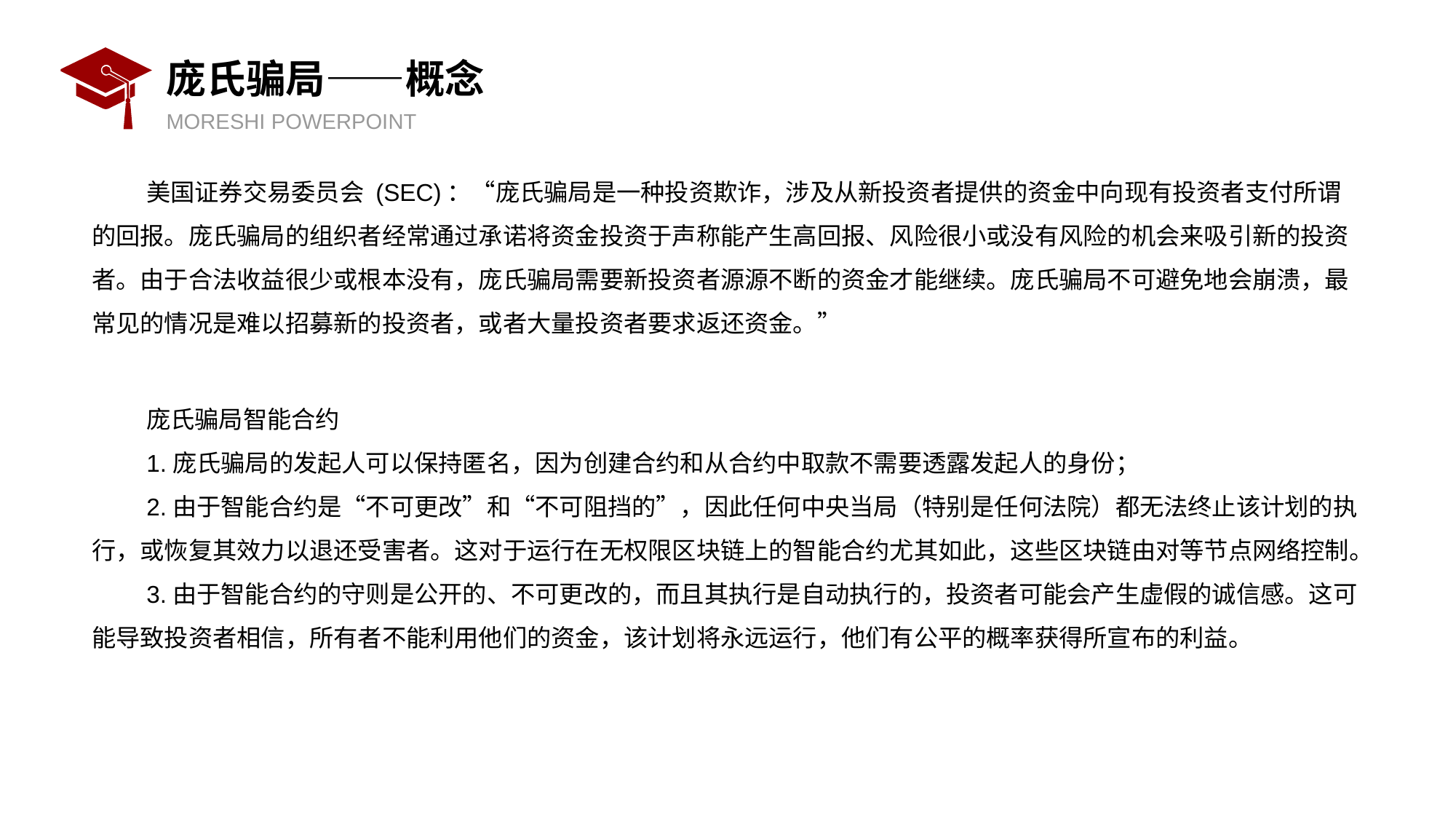

# 庞氏骗局——概念
美国证券交易委员会 (SEC)：“庞氏骗局是一种投资欺诈，涉及从新投资者提供的资金中向现有投资者支付所谓的回报。庞氏骗局的组织者经常通过承诺将资金投资于声称能产生高回报、风险很小或没有风险的机会来吸引新的投资者。由于合法收益很少或根本没有，庞氏骗局需要新投资者源源不断的资金才能继续。庞氏骗局不可避免地会崩溃，最常见的情况是难以招募新的投资者，或者大量投资者要求返还资金。”

庞氏骗局智能合约
1.庞氏骗局的发起人可以保持匿名，因为创建合约和从合约中取款不需要透露发起人的身份；
2.由于智能合约是“不可更改”和“不可阻挡的”，因此任何中央当局（特别是任何法院）都无法终止该计划的执行，或恢复其效力以退还受害者。这对于运行在无权限区块链上的智能合约尤其如此，这些区块链由对等节点网络控制。
3.由于智能合约的守则是公开的、不可更改的，而且其执行是自动执行的，投资者可能会产生虚假的诚信感。这可能导致投资者相信，所有者不能利用他们的资金，该计划将永远运行，他们有公平的概率获得所宣布的利益。